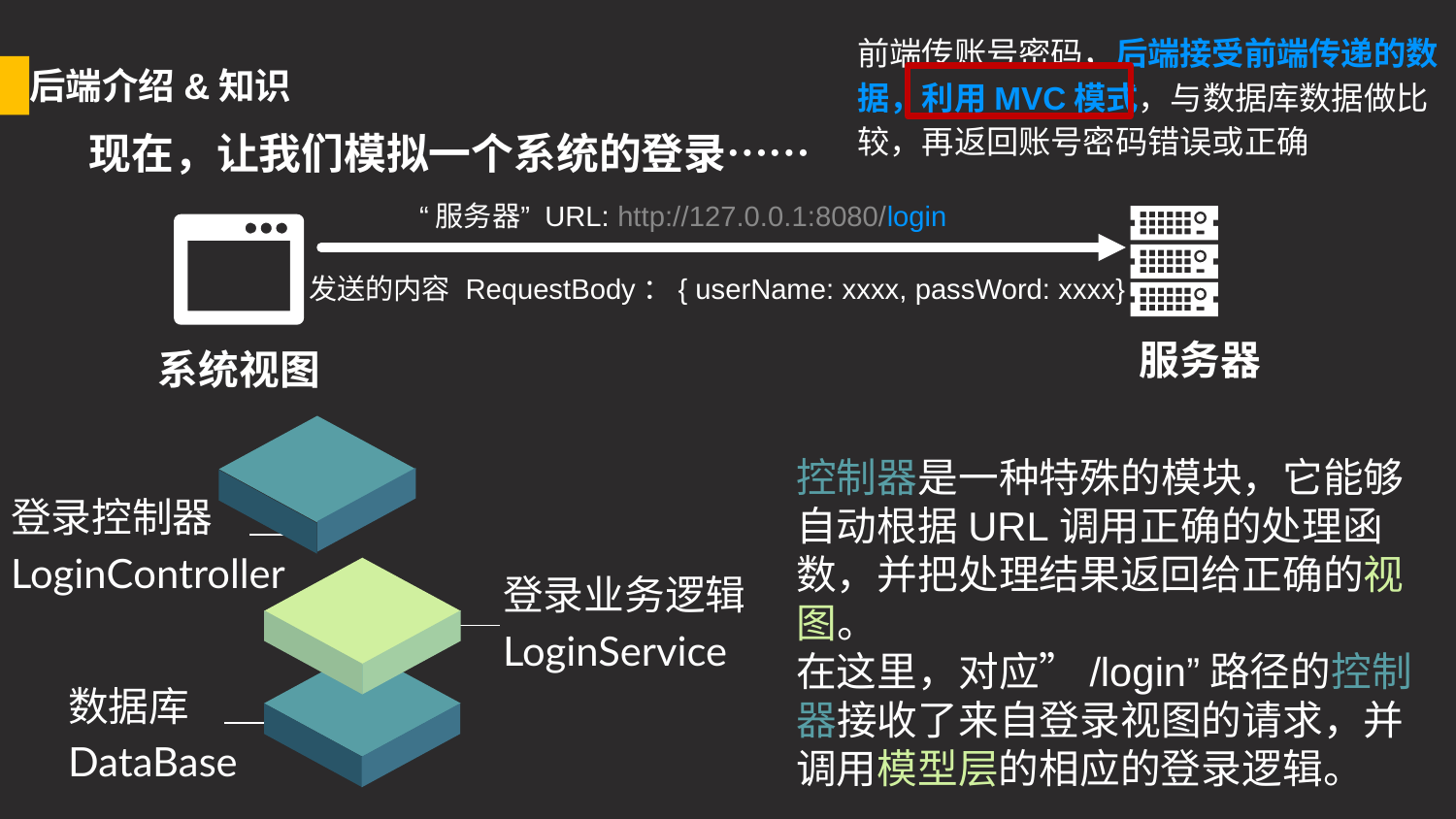

前端传账号密码，后端接受前端传递的数据，利用MVC模式，与数据库数据做比较，再返回账号密码错误或正确

后端介绍&知识

现在，让我们模拟一个系统的登录……
“服务器” URL: http://127.0.0.1:8080/login

发送的内容 RequestBody：{ userName: xxxx, passWord: xxxx}
服务器
系统视图

控制器是一种特殊的模块，它能够自动根据URL调用正确的处理函数，并把处理结果返回给正确的视图。
在这里，对应”/login”路径的控制器接收了来自登录视图的请求，并调用模型层的相应的登录逻辑。
登录控制器
LoginController

登录业务逻辑
LoginService

数据库
DataBase